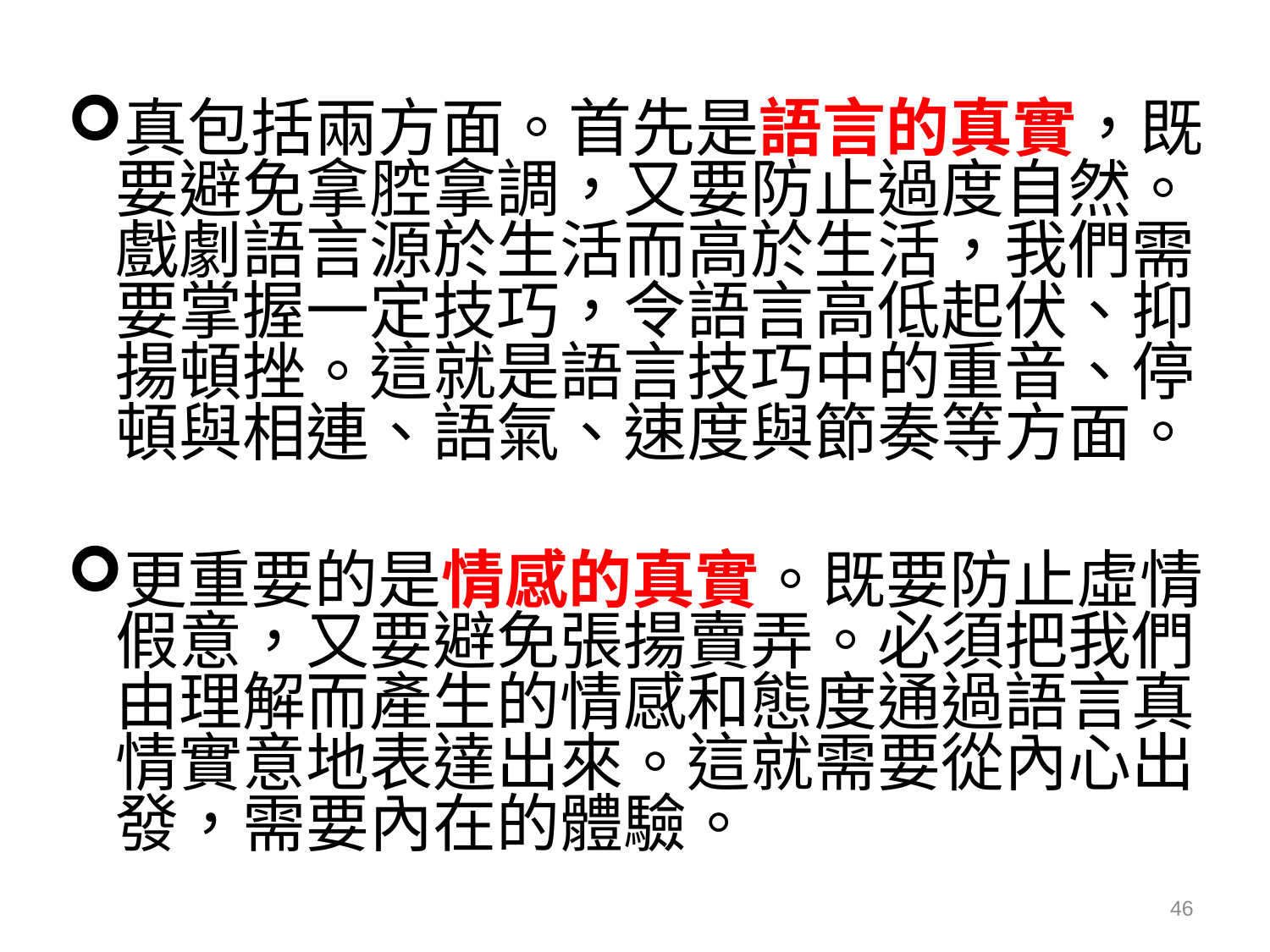

真包括兩方面。首先是語言的真實，既要避免拿腔拿調，又要防止過度自然。戲劇語言源於生活而高於生活，我們需要掌握一定技巧，令語言高低起伏、抑揚頓挫。這就是語言技巧中的重音、停頓與相連、語氣、速度與節奏等方面。

更重要的是情感的真實。既要防止虛情假意，又要避免張揚賣弄。必須把我們由理解而產生的情感和態度通過語言真情實意地表達出來。這就需要從內心出發，需要內在的體驗。

46